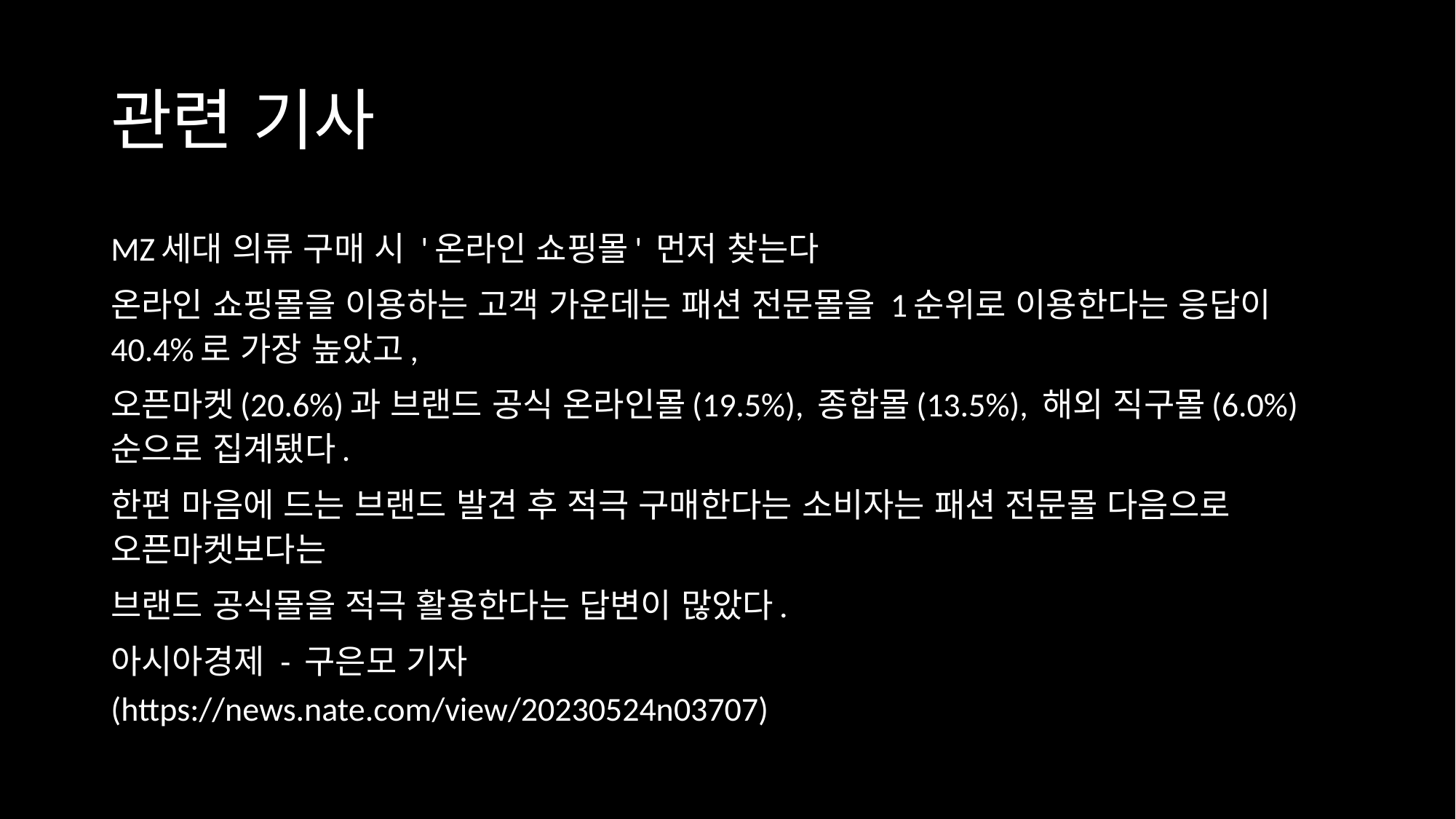

# 관련 기사
MZ세대 의류 구매 시 '온라인 쇼핑몰' 먼저 찾는다
온라인 쇼핑몰을 이용하는 고객 가운데는 패션 전문몰을 1순위로 이용한다는 응답이 40.4%로 가장 높았고,
오픈마켓(20.6%)과 브랜드 공식 온라인몰(19.5%), 종합몰(13.5%), 해외 직구몰(6.0%) 순으로 집계됐다.
한편 마음에 드는 브랜드 발견 후 적극 구매한다는 소비자는 패션 전문몰 다음으로 오픈마켓보다는
브랜드 공식몰을 적극 활용한다는 답변이 많았다.
아시아경제 - 구은모 기자
(https://news.nate.com/view/20230524n03707)